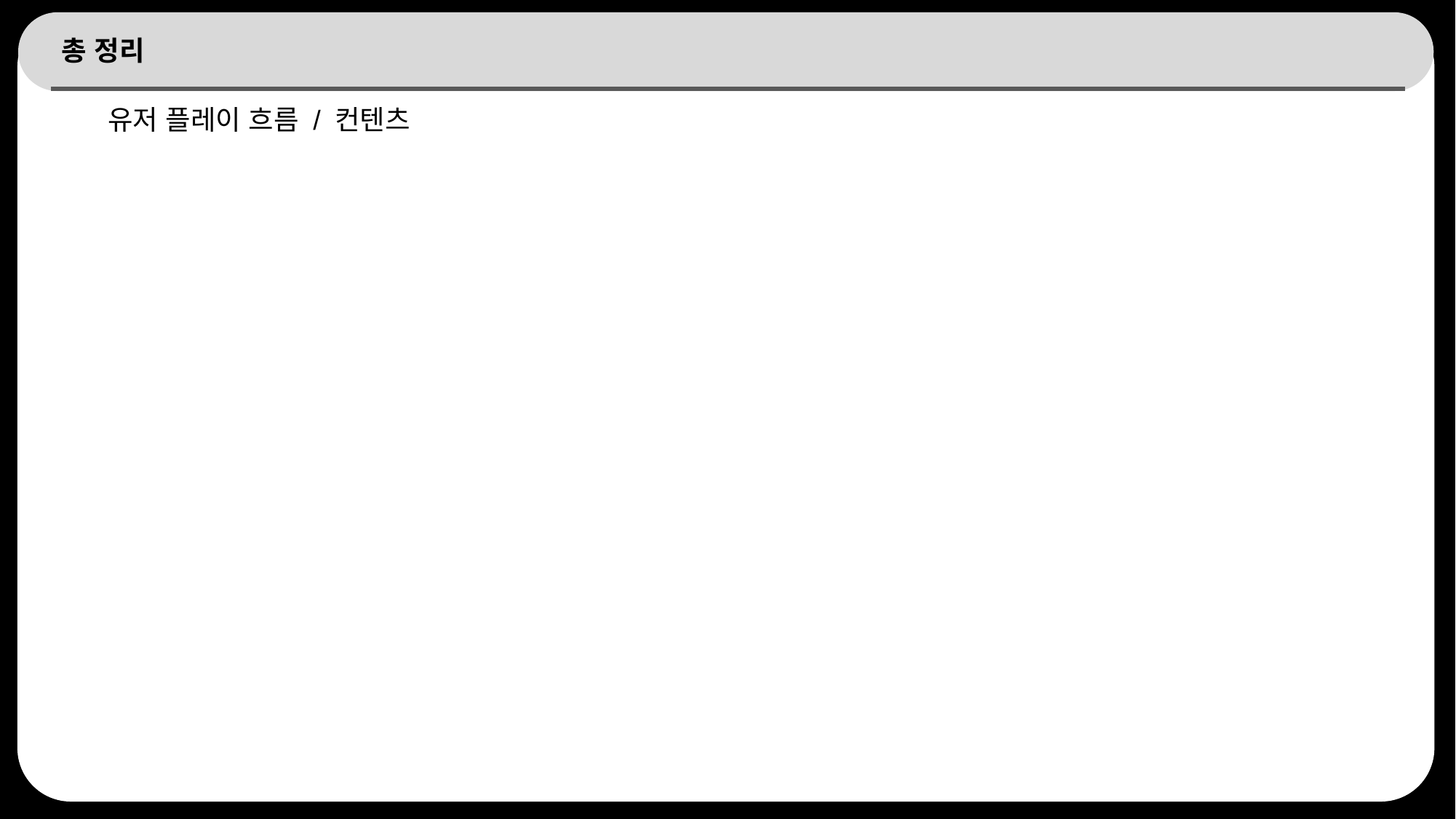

# 총 정리
유저 플레이 흐름 / 컨텐츠
24